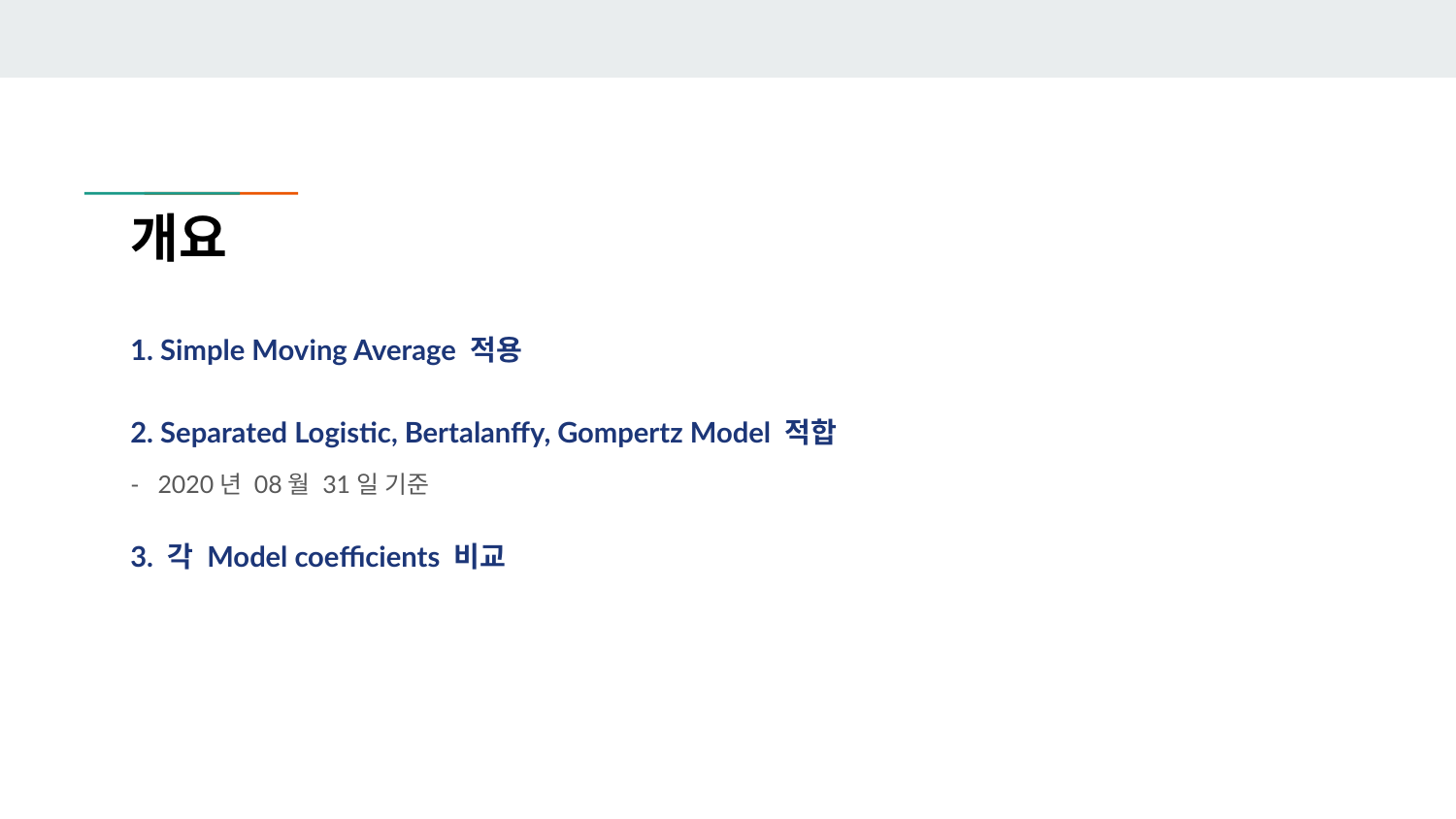

# 개요
1. Simple Moving Average 적용

2. Separated Logistic, Bertalanffy, Gompertz Model 적합
2020년 08월 31일 기준
3. 각 Model coefficients 비교